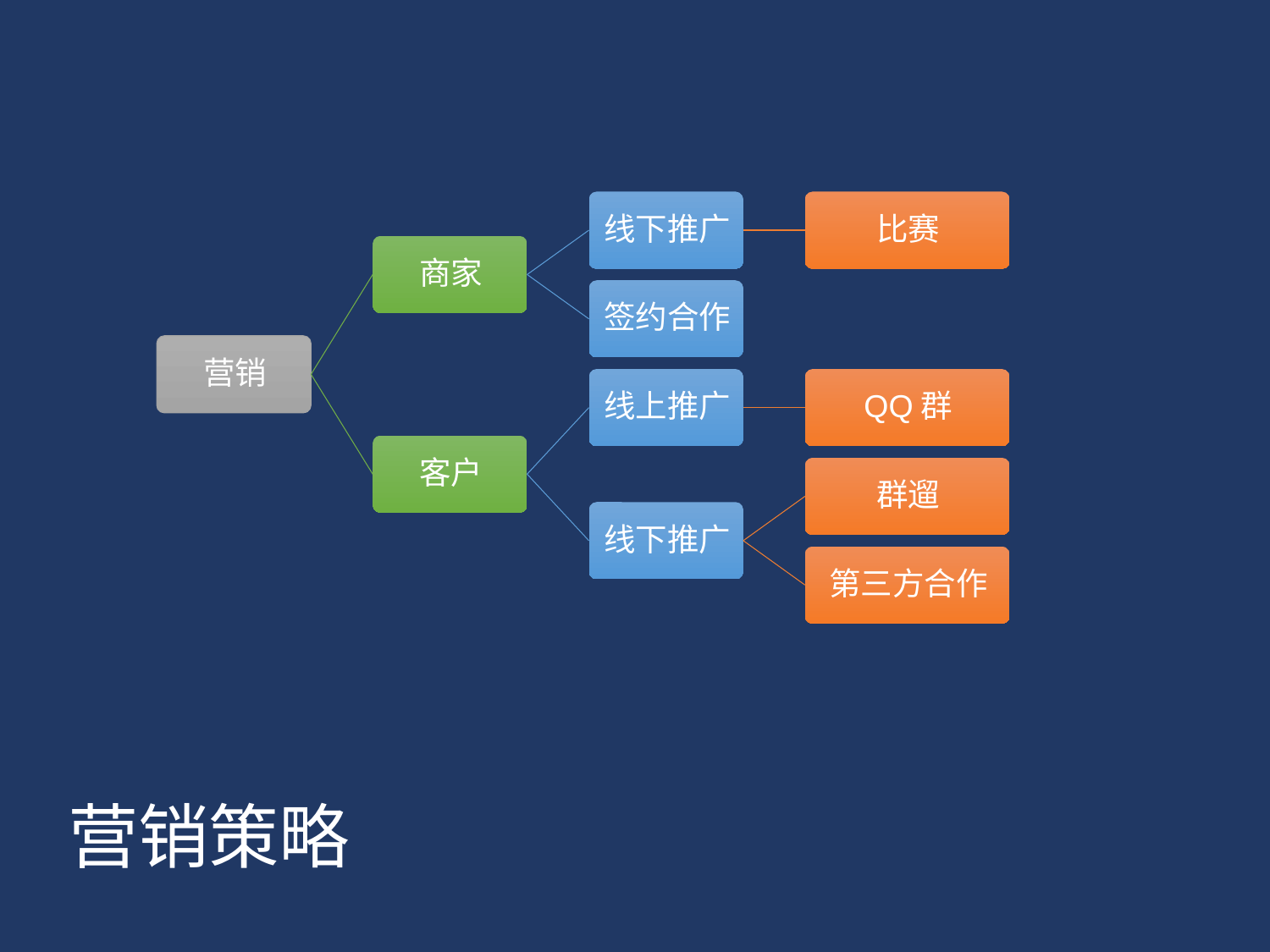

营销

商家

线下推广

比赛

签约合作

客户

线上推广

QQ群

线下推广

群遛

第三方合作
# 营销策略